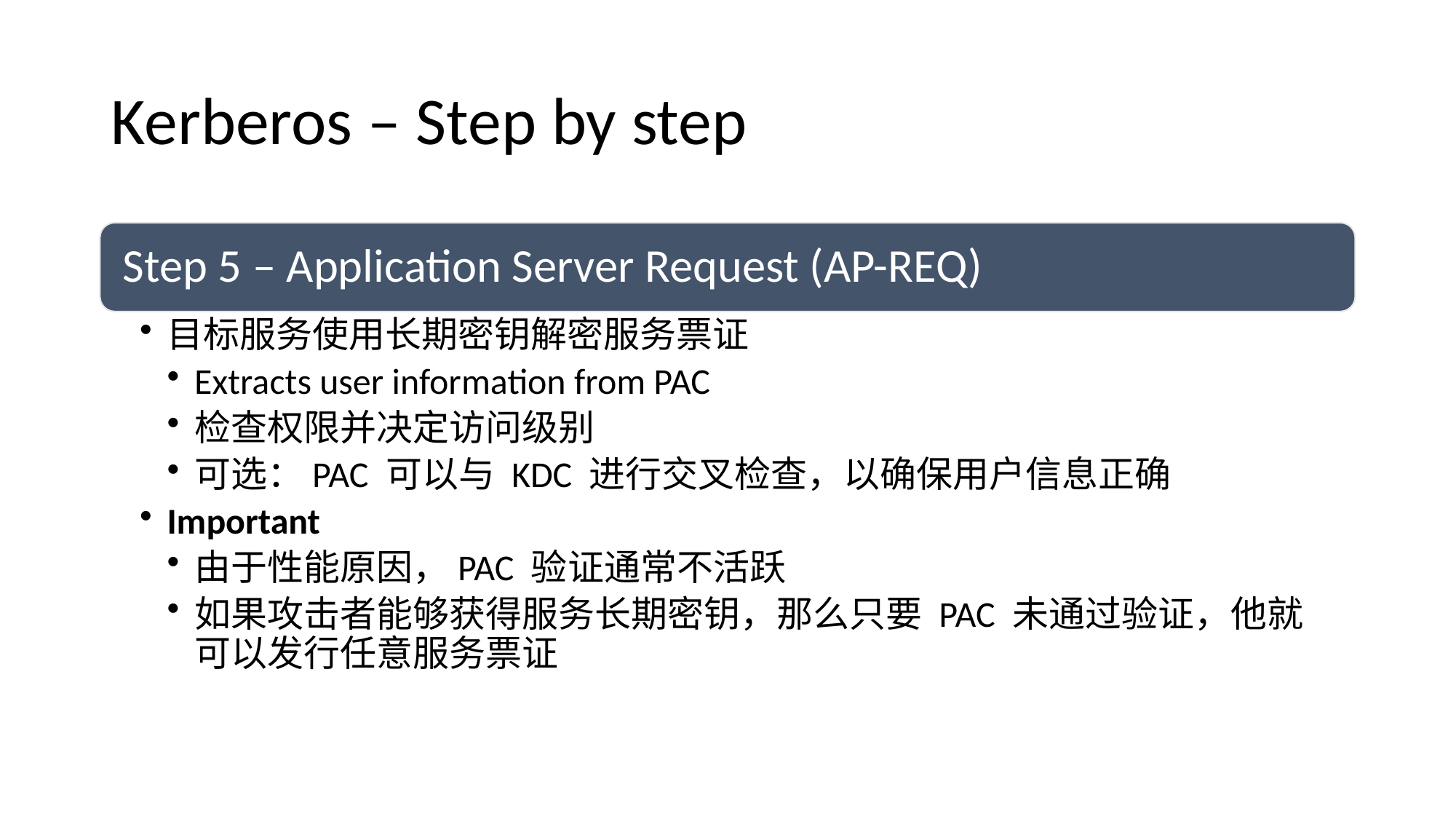

# Kerberos – Step by step
Step 5 – Application Server Request (AP-REQ)
目标服务使用长期密钥解密服务票证
Extracts user information from PAC
检查权限并决定访问级别
可选：PAC 可以与 KDC 进行交叉检查，以确保用户信息正确
Important
由于性能原因，PAC 验证通常不活跃
如果攻击者能够获得服务长期密钥，那么只要 PAC 未通过验证，他就可以发行任意服务票证